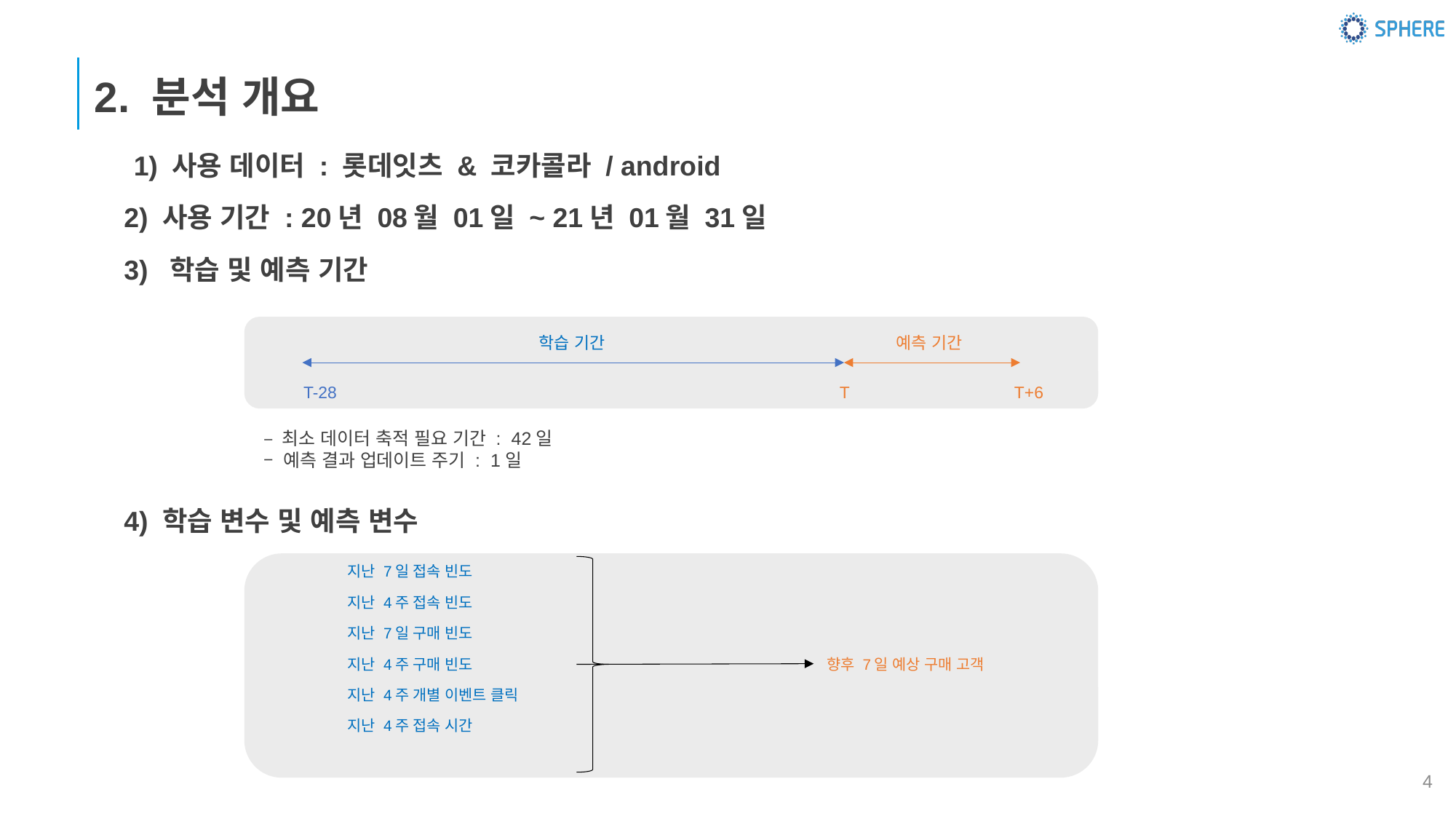

2. 분석 개요
1) 사용 데이터 : 롯데잇츠 & 코카콜라 / android
2) 사용 기간 : 20년 08월 01일 ~ 21년 01월 31일
3)  학습 및 예측 기간

학습 기간
예측 기간
T-28
T
T+6
– 최소 데이터 축적 필요 기간 :  42일
– 예측 결과 업데이트 주기 :  1일
4) 학습 변수 및 예측 변수

| 지난 7일 접속 빈도 |
| --- |
| 지난 4주 접속 빈도 |
| 지난 7일 구매 빈도 |
| 지난 4주 구매 빈도 |
| 지난 4주 개별 이벤트 클릭 |
| 지난 4주 접속 시간 |
|  |

| 향후 7일 예상 구매 고객 |
| --- |
4